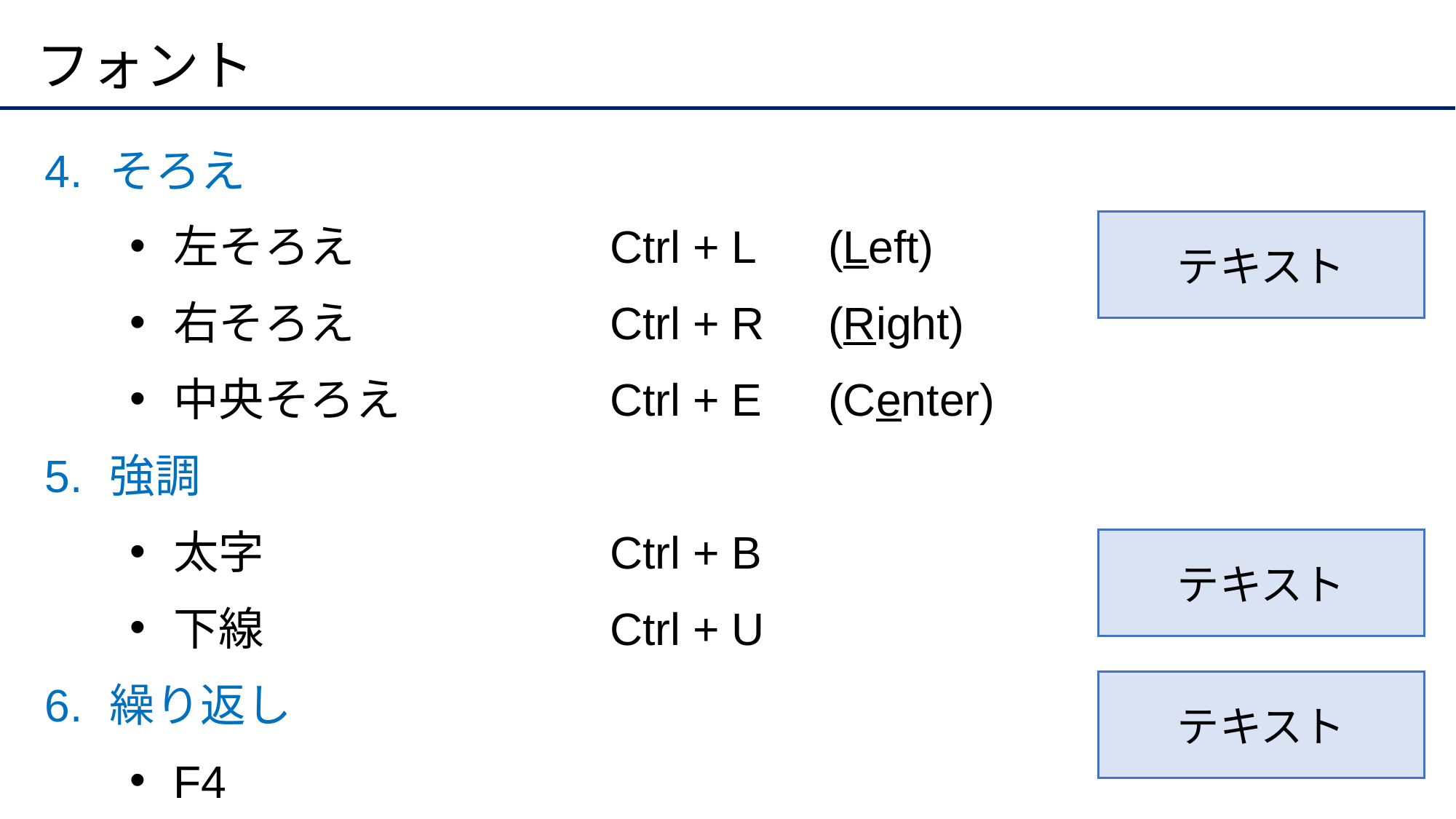

# フォント
そろえ
左そろえ		Ctrl + L	(Left)
右そろえ		Ctrl + R	(Right)
中央そろえ		Ctrl + E	(Center)
強調
太字		Ctrl + B
下線		Ctrl + U
繰り返し
F4
テキスト
テキスト
テキスト